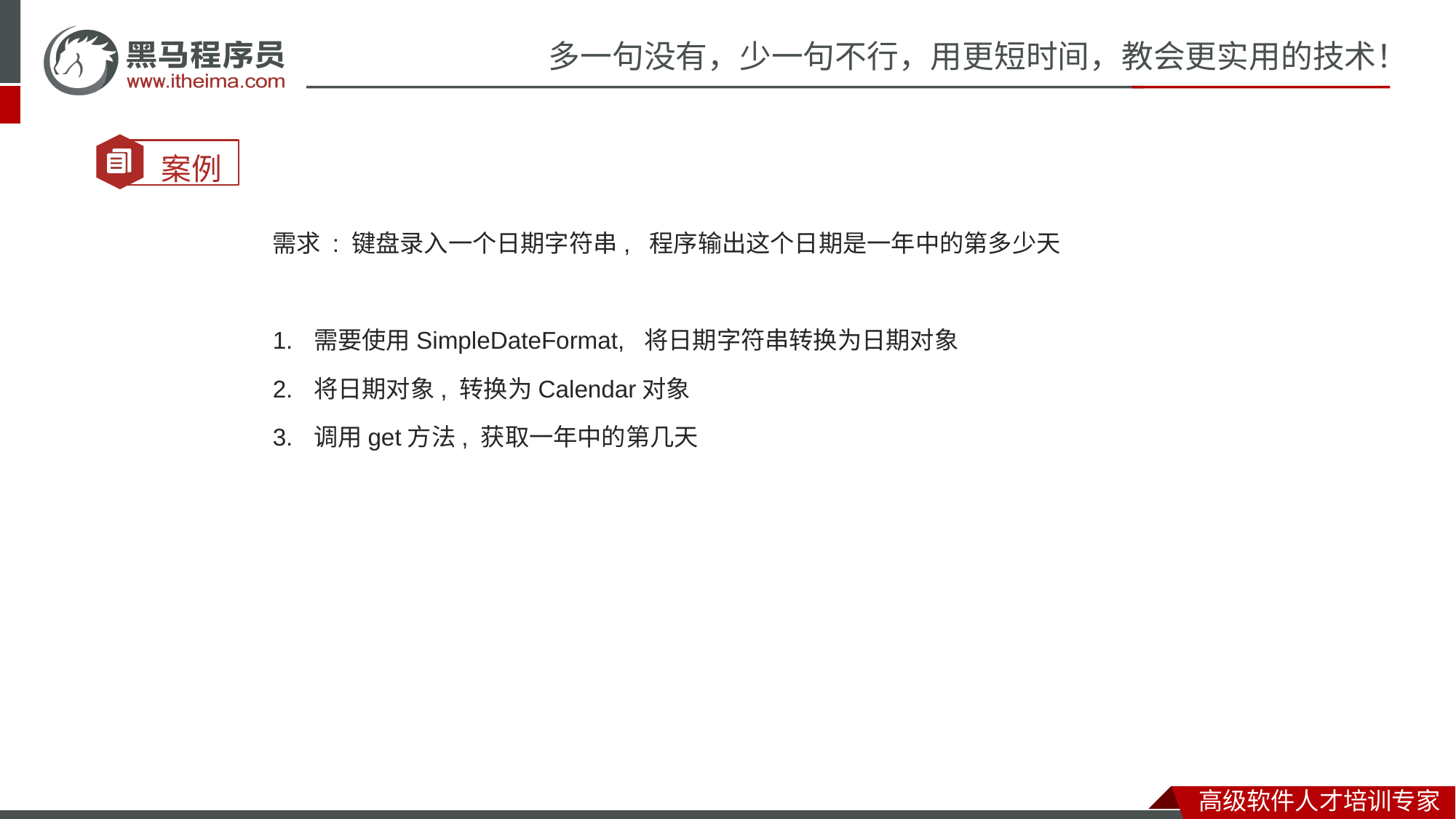

需求 : 键盘录入一个日期字符串,  程序输出这个日期是一年中的第多少天

需要使用SimpleDateFormat,  将日期字符串转换为日期对象
将日期对象, 转换为Calendar对象
调用get方法, 获取一年中的第几天